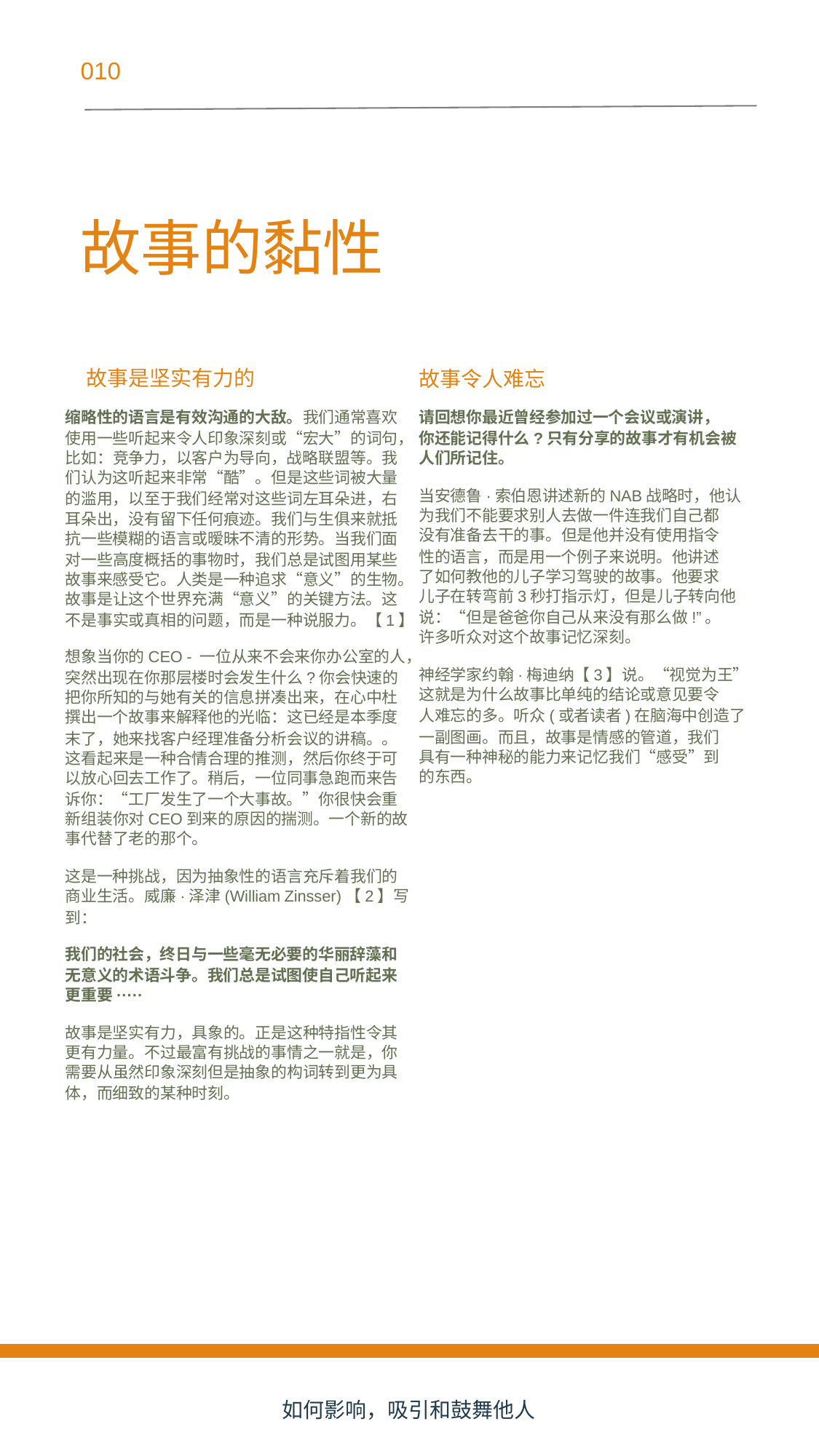

010

	故事的黏性

		故事是坚实有力的

缩略性的语言是有效沟通的大敌。我们通常喜欢
使用一些听起来令人印象深刻或“宏大”的词句，
比如：竞争力，以客户为导向，战略联盟等。我
们认为这听起来非常“酷”。但是这些词被大量
的滥用，以至于我们经常对这些词左耳朵进，右
耳朵出，没有留下任何痕迹。我们与生俱来就抵
抗一些模糊的语言或暧昧不清的形势。当我们面
对一些高度概括的事物时，我们总是试图用某些
故事来感受它。人类是一种追求“意义”的生物。
故事是让这个世界充满“意义”的关键方法。这
不是事实或真相的问题，而是一种说服力。【1】

想象当你的CEO - 一位从来不会来你办公室的人，
突然出现在你那层楼时会发生什么?你会快速的
把你所知的与她有关的信息拼凑出来，在心中杜
撰出一个故事来解释他的光临：这已经是本季度
末了，她来找客户经理准备分析会议的讲稿。。
这看起来是一种合情合理的推测，然后你终于可
以放心回去工作了。稍后，一位同事急跑而来告
诉你：“工厂发生了一个大事故。”你很快会重
新组装你对CEO到来的原因的揣测。一个新的故
事代替了老的那个。

这是一种挑战，因为抽象性的语言充斥着我们的
商业生活。威廉·泽津(William Zinsser)【2】写
到：

我们的社会，终日与一些毫无必要的华丽辞藻和
无意义的术语斗争。我们总是试图使自己听起来
更重要·····

故事是坚实有力，具象的。正是这种特指性令其
更有力量。不过最富有挑战的事情之一就是，你
需要从虽然印象深刻但是抽象的构词转到更为具
体，而细致的某种时刻。
	11

故事令人难忘

请回想你最近曾经参加过一个会议或演讲，
你还能记得什么?只有分享的故事才有机会被
人们所记住。

当安德鲁·索伯恩讲述新的NAB战略时，他认
为我们不能要求别人去做一件连我们自己都
没有准备去干的事。但是他并没有使用指令
性的语言，而是用一个例子来说明。他讲述
了如何教他的儿子学习驾驶的故事。他要求
儿子在转弯前3秒打指示灯，但是儿子转向他
说：“但是爸爸你自己从来没有那么做!”。
许多听众对这个故事记忆深刻。

神经学家约翰·梅迪纳【3】说。“视觉为王”
这就是为什么故事比单纯的结论或意见要令
人难忘的多。听众(或者读者)在脑海中创造了
一副图画。而且，故事是情感的管道，我们
具有一种神秘的能力来记忆我们“感受”到
的东西。

如何影响，吸引和鼓舞他人
11